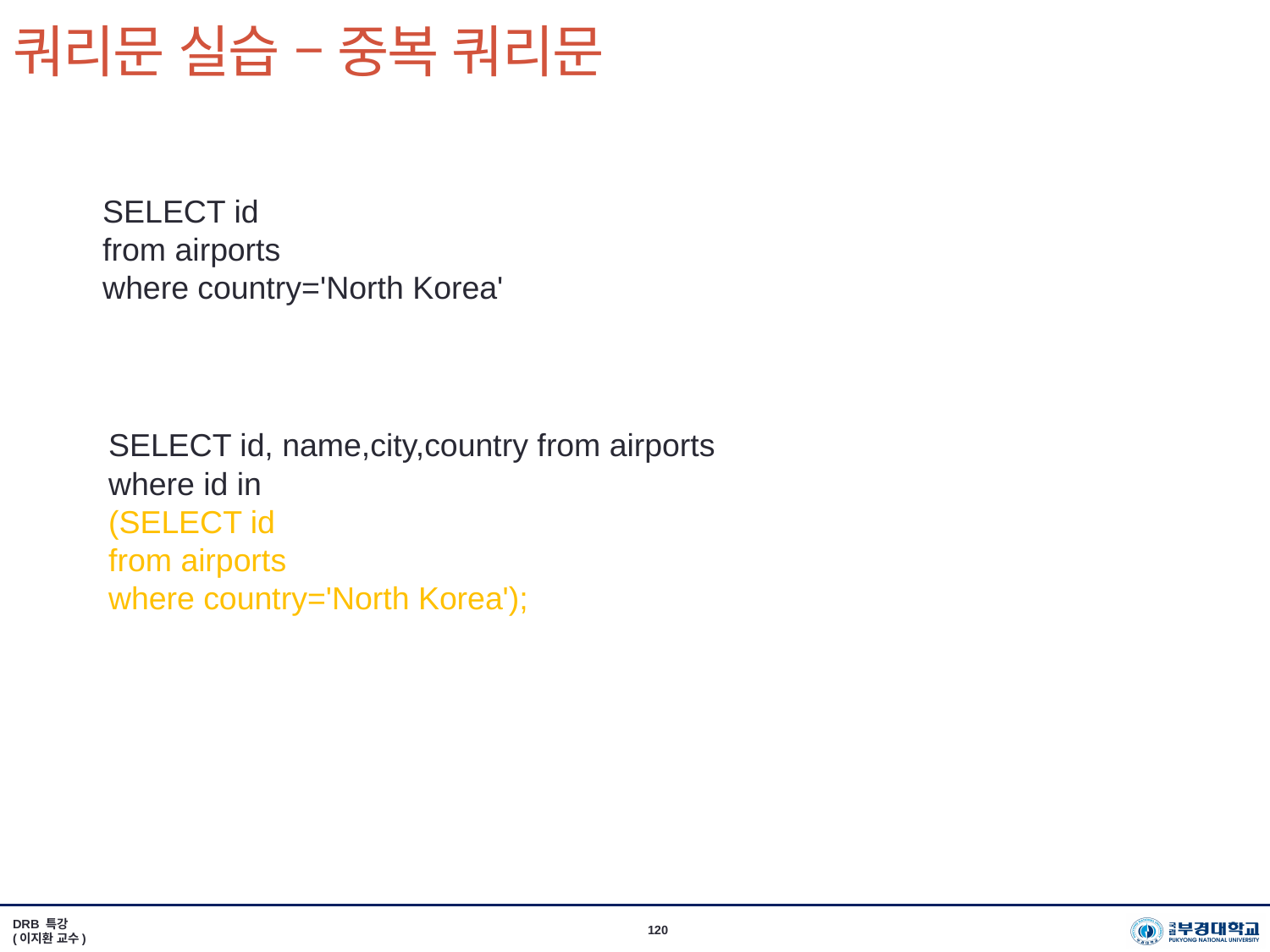

# 쿼리문 실습 – 중복 쿼리문

SELECT id
from airports
where country='North Korea'
SELECT id, name,city,country from airports
where id in
(SELECT id
from airports
where country='North Korea');
DRB 특강
(이지환 교수)